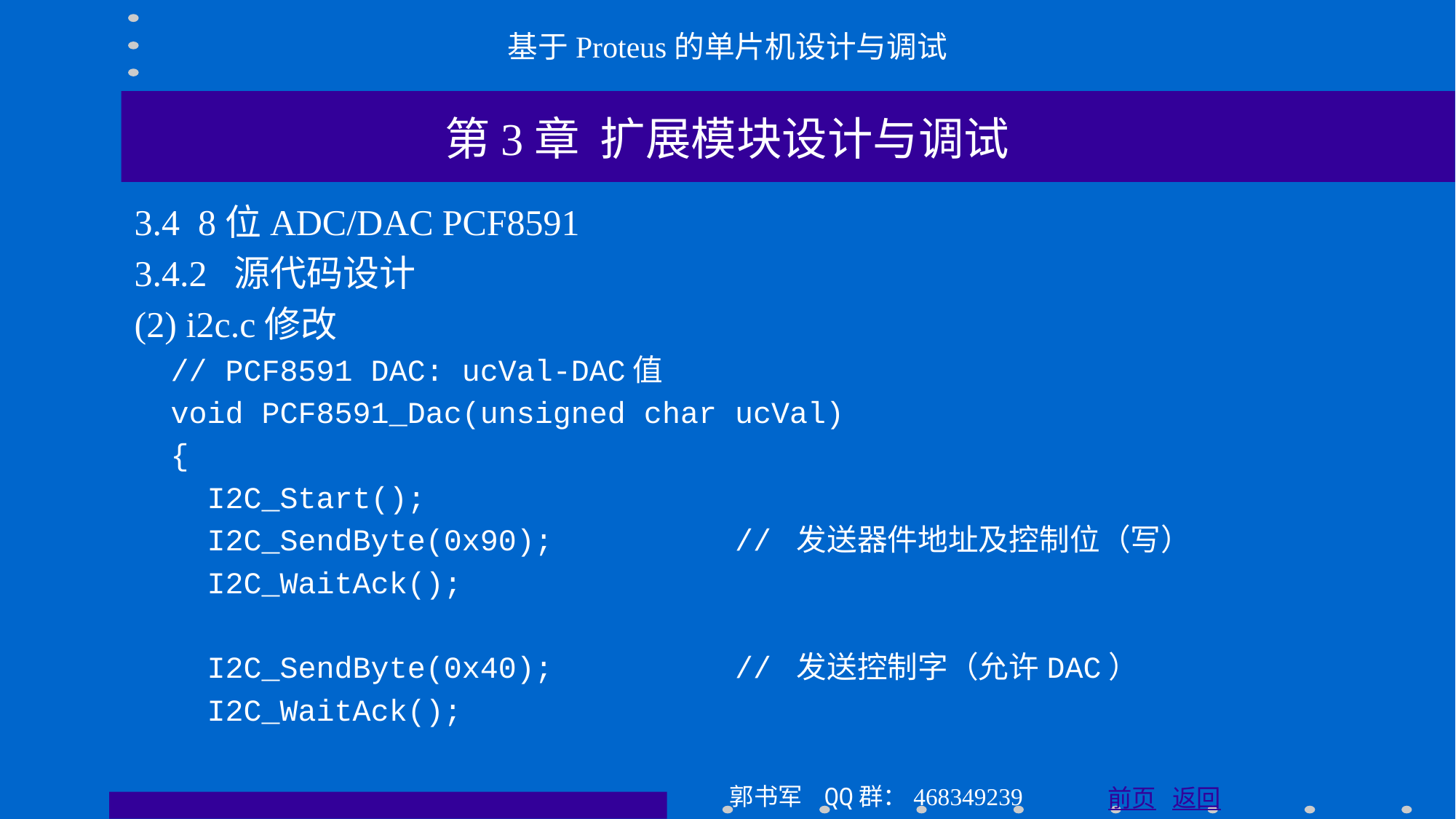

基于Proteus的单片机设计与调试
第3章  扩展模块设计与调试
3.4  8位ADC/DAC PCF8591
3.4.2  源代码设计
(2) i2c.c修改
  // PCF8591 DAC: ucVal-DAC值
  void PCF8591_Dac(unsigned char ucVal)
  {
    I2C_Start();
    I2C_SendByte(0x90);          // 发送器件地址及控制位（写）
    I2C_WaitAck();

    I2C_SendByte(0x40);          // 发送控制字（允许DAC）
    I2C_WaitAck();

郭书军   QQ群：468349239
前页   返回